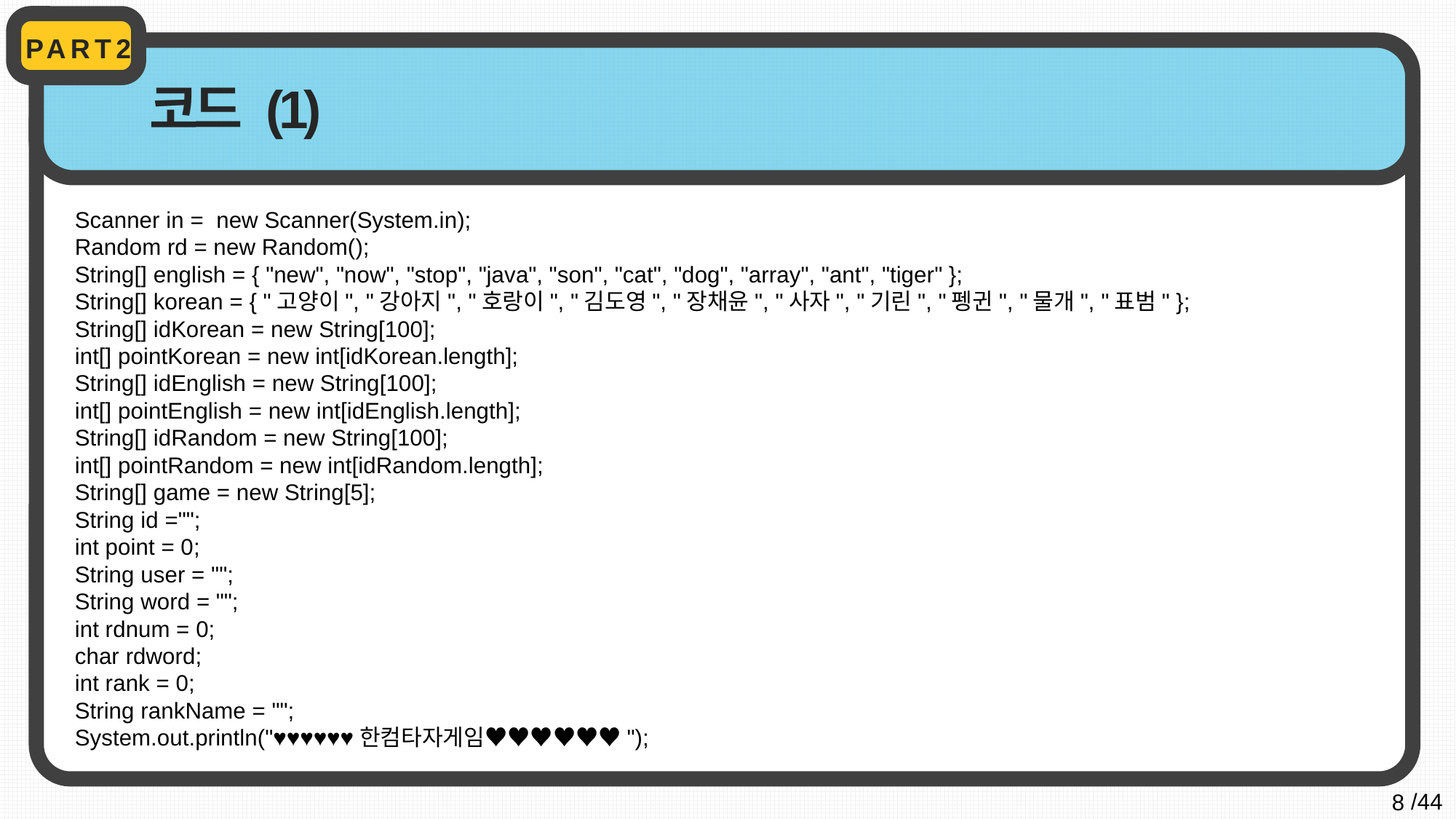

PART2

코드 (1)
Scanner in =  new Scanner(System.in);
Random rd = new Random();
String[] english = { "new", "now", "stop", "java", "son", "cat", "dog", "array", "ant", "tiger" };
String[] korean = { "고양이", "강아지", "호랑이", "김도영", "장채윤", "사자", "기린", "펭귄", "물개", "표범" };
String[] idKorean = new String[100];
int[] pointKorean = new int[idKorean.length];
String[] idEnglish = new String[100];
int[] pointEnglish = new int[idEnglish.length];
String[] idRandom = new String[100];
int[] pointRandom = new int[idRandom.length];
String[] game = new String[5];
String id ="";
int point = 0;
String user = "";
String word = "";
int rdnum = 0;
char rdword;
int rank = 0;
String rankName = "";
System.out.println("♥♥♥♥♥♥한컴타자게임♥♥♥♥♥♥");

8